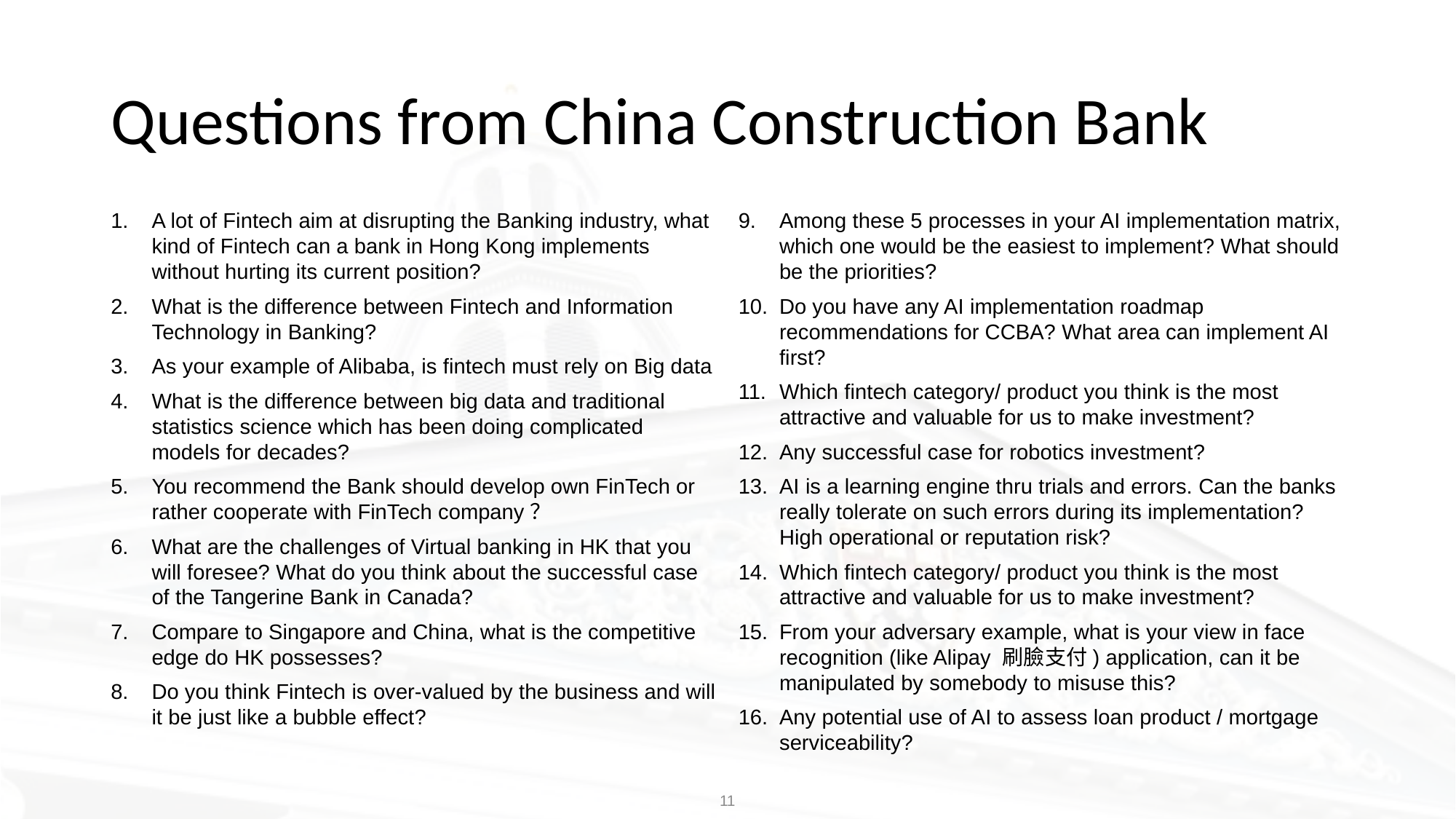

# Questions from China Construction Bank
A lot of Fintech aim at disrupting the Banking industry, what kind of Fintech can a bank in Hong Kong implements without hurting its current position?
What is the difference between Fintech and Information Technology in Banking?
As your example of Alibaba, is fintech must rely on Big data
What is the difference between big data and traditional statistics science which has been doing complicated models for decades?
You recommend the Bank should develop own FinTech or rather cooperate with FinTech company？
What are the challenges of Virtual banking in HK that you will foresee? What do you think about the successful case of the Tangerine Bank in Canada?
Compare to Singapore and China, what is the competitive edge do HK possesses?
Do you think Fintech is over-valued by the business and will it be just like a bubble effect?
Among these 5 processes in your AI implementation matrix, which one would be the easiest to implement? What should be the priorities?
Do you have any AI implementation roadmap recommendations for CCBA? What area can implement AI first?
Which fintech category/ product you think is the most attractive and valuable for us to make investment?
Any successful case for robotics investment?
AI is a learning engine thru trials and errors. Can the banks really tolerate on such errors during its implementation? High operational or reputation risk?
Which fintech category/ product you think is the most attractive and valuable for us to make investment?
From your adversary example, what is your view in face recognition (like Alipay 刷臉支付) application, can it be manipulated by somebody to misuse this?
Any potential use of AI to assess loan product / mortgage serviceability?
11